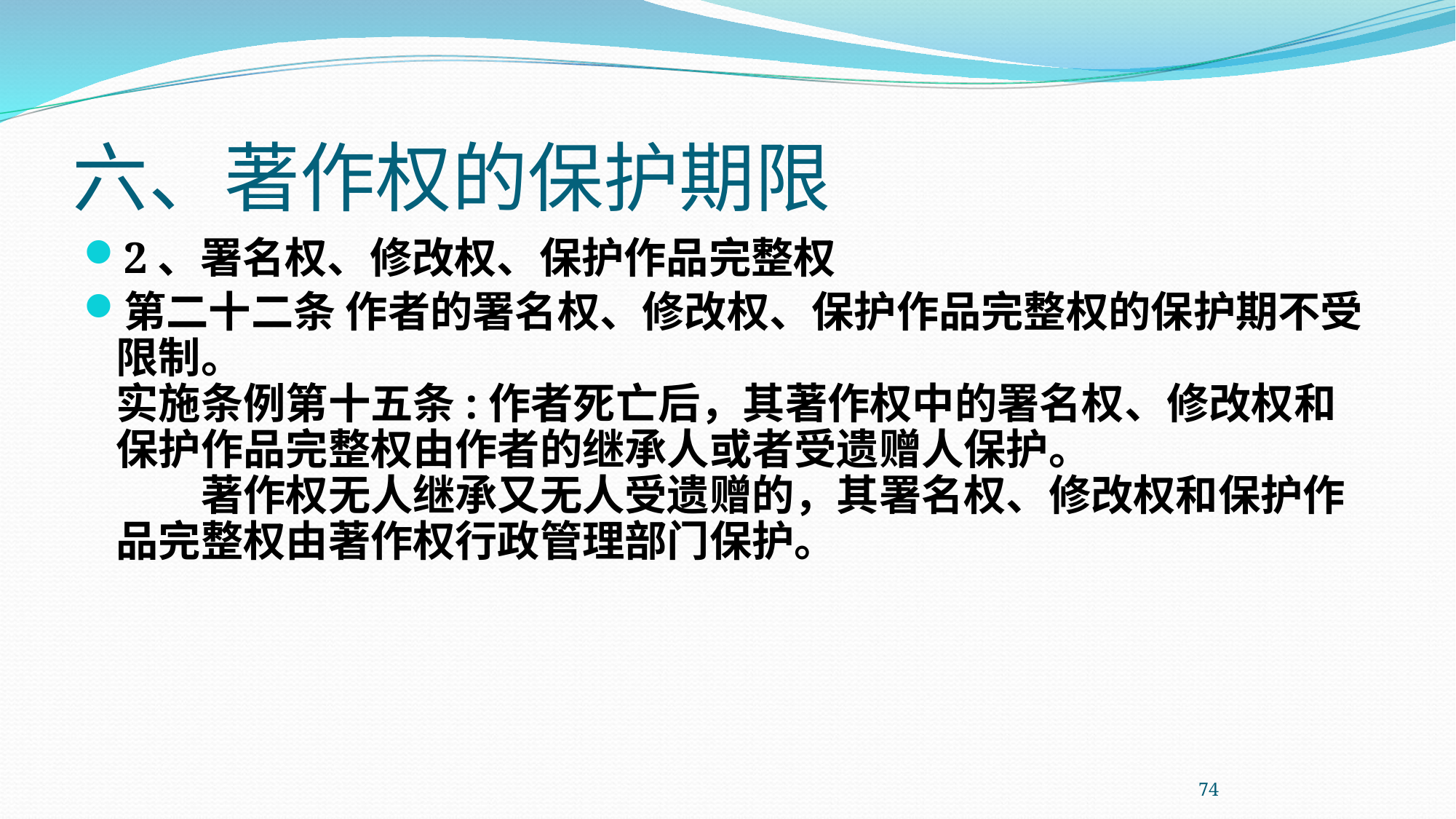

六、著作权的保护期限
2、署名权、修改权、保护作品完整权
第二十二条 作者的署名权、修改权、保护作品完整权的保护期不受限制。
实施条例第十五条:作者死亡后，其著作权中的署名权、修改权和保护作品完整权由作者的继承人或者受遗赠人保护。
　　著作权无人继承又无人受遗赠的，其署名权、修改权和保护作品完整权由著作权行政管理部门保护。
74